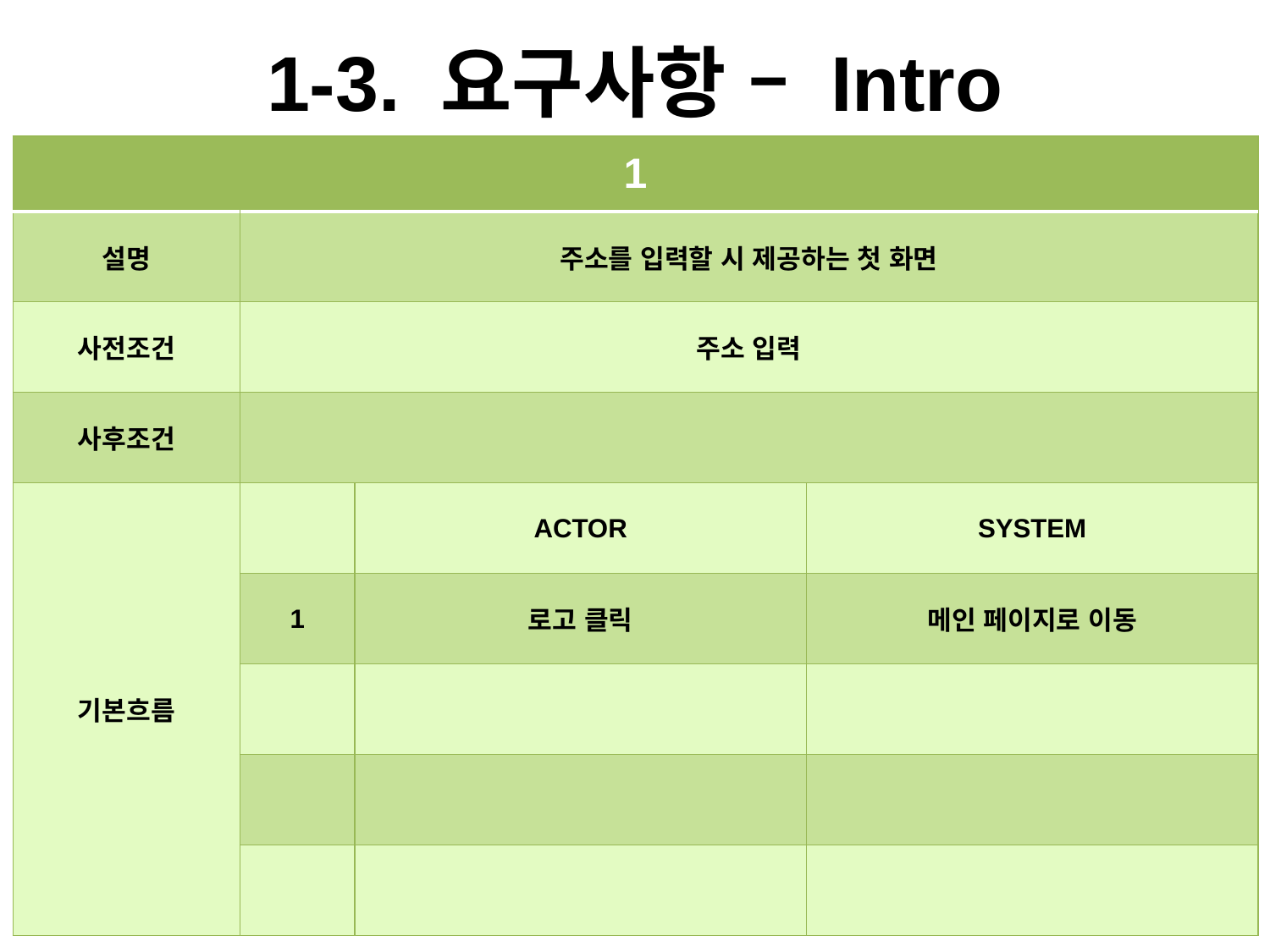

# 1-3. 요구사항 – Intro
| 1 |  |  |  |
| --- | --- | --- | --- |
| 설명 | 주소를 입력할 시 제공하는 첫 화면 |  |  |
| 사전조건 | 주소 입력 |  |  |
| 사후조건 |  |  |  |
| 기본흐름 |  | ACTOR | SYSTEM |
|  | 1 | 로고 클릭 | 메인 페이지로 이동 |
|  |  |  |  |
|  |  |  |  |
|  |  |  |  |